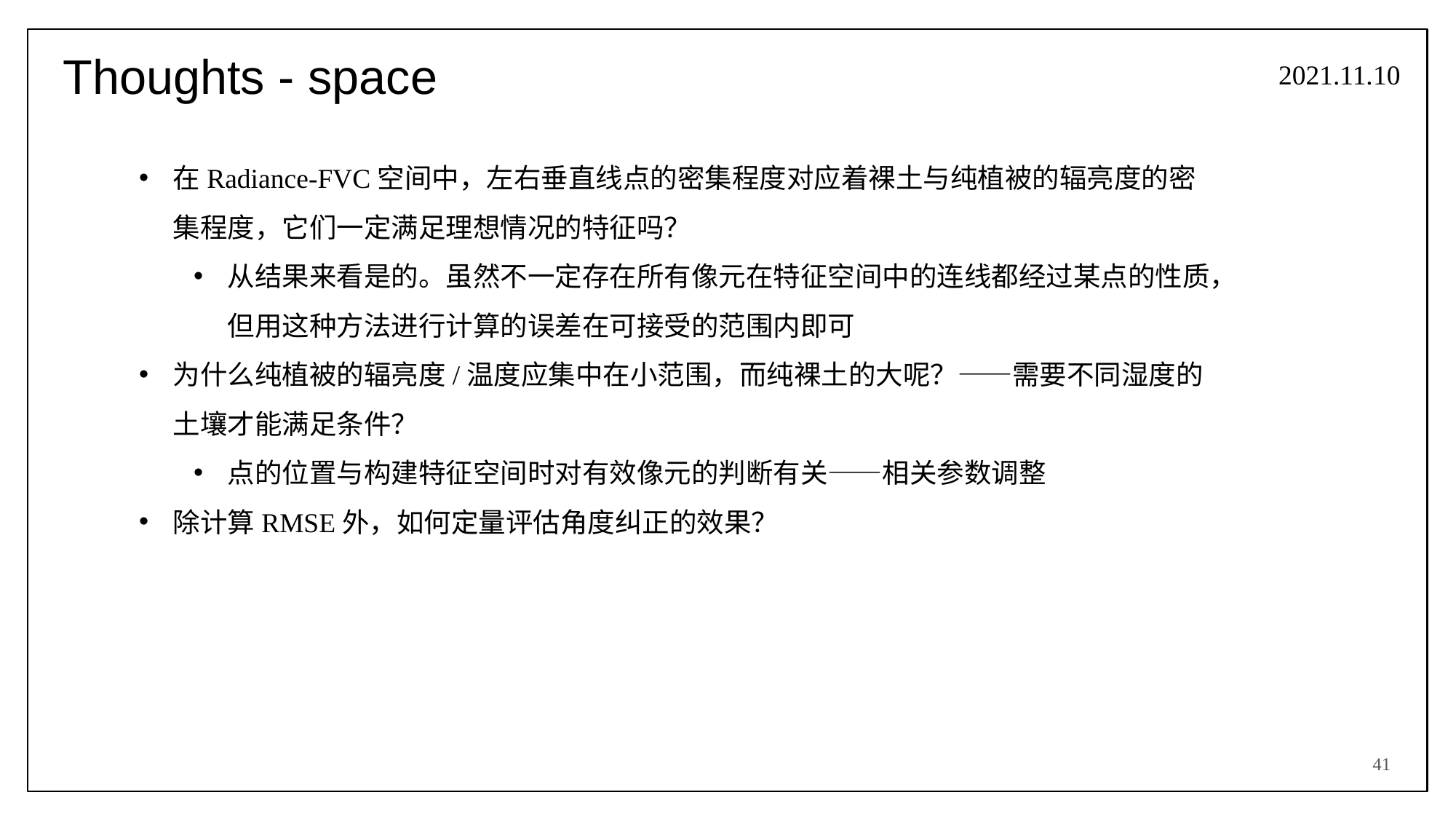

# Thoughts - space
2021.11.10
在Radiance-FVC空间中，左右垂直线点的密集程度对应着裸土与纯植被的辐亮度的密集程度，它们一定满足理想情况的特征吗？
从结果来看是的。虽然不一定存在所有像元在特征空间中的连线都经过某点的性质，但用这种方法进行计算的误差在可接受的范围内即可
为什么纯植被的辐亮度/温度应集中在小范围，而纯裸土的大呢？——需要不同湿度的土壤才能满足条件？
点的位置与构建特征空间时对有效像元的判断有关——相关参数调整
除计算RMSE外，如何定量评估角度纠正的效果？
41